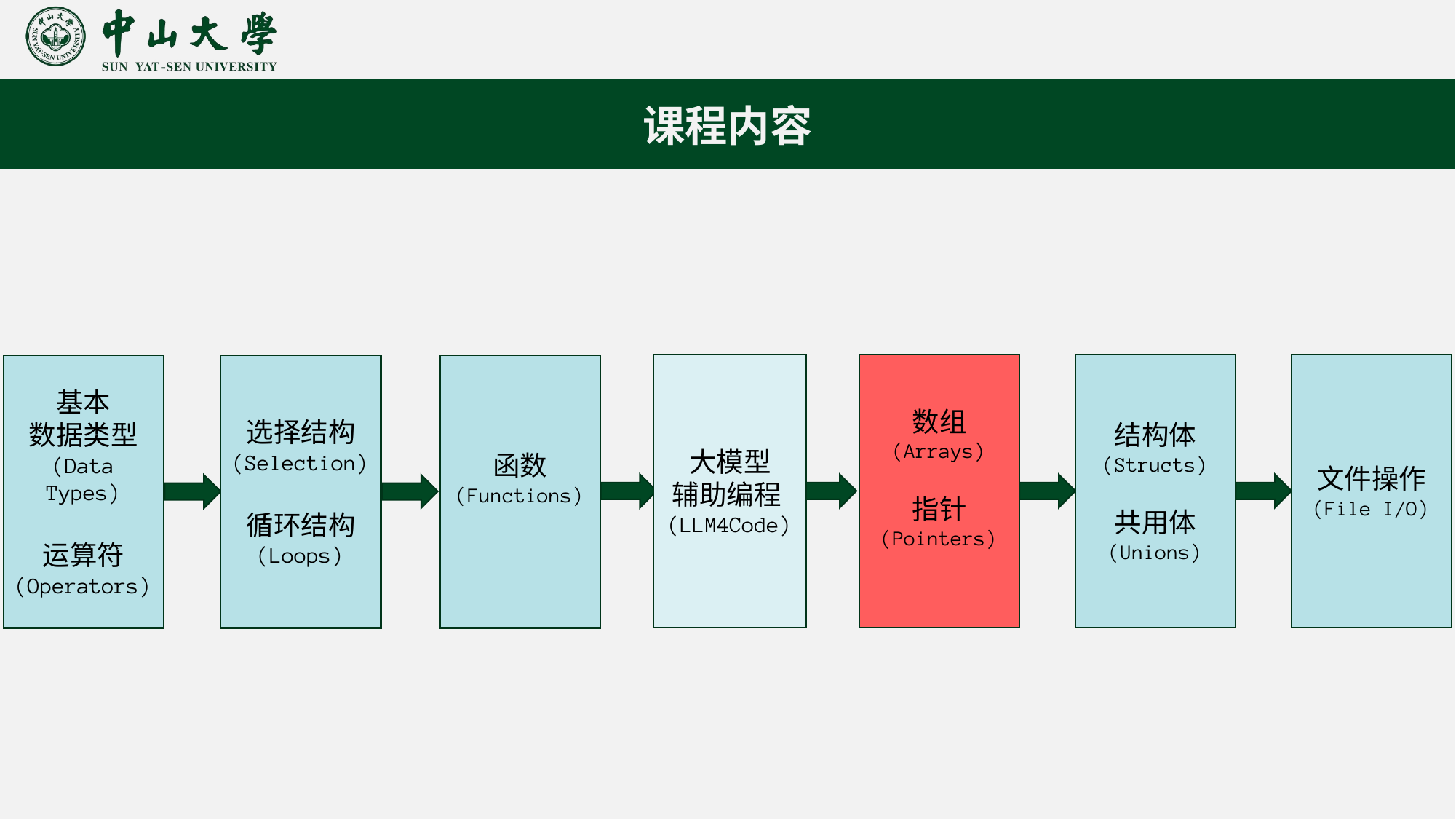

课程内容
大模型
辅助编程(LLM4Code)
数组
(Arrays)

指针
(Pointers)

结构体
(Structs)

共用体
(Unions)
文件操作
(File I/O)

基本
数据类型
(Data Types)

运算符
(Operators)

选择结构
(Selection)

循环结构
(Loops)

函数
(Functions)